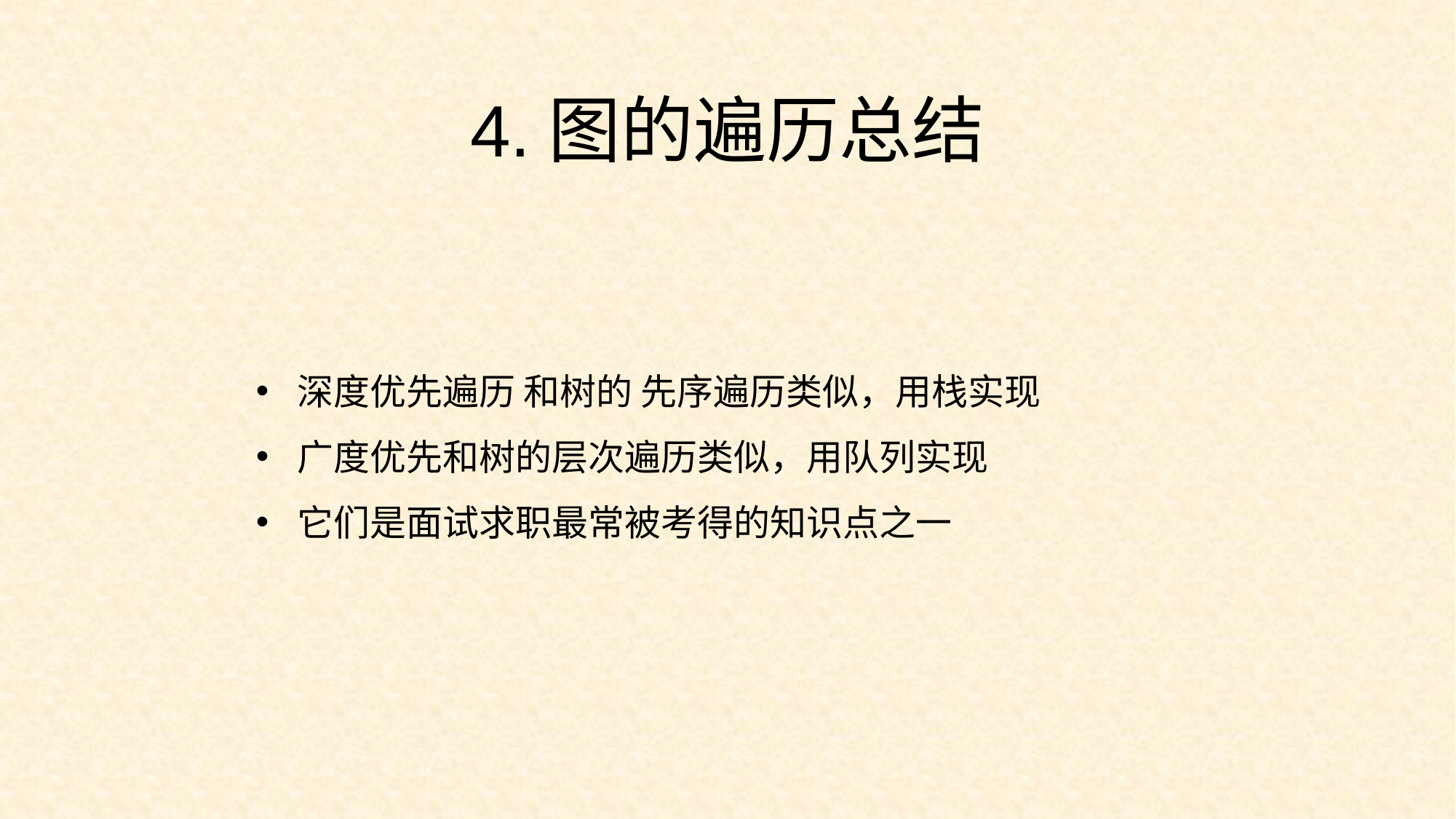

4.图的遍历总结
深度优先遍历 和树的 先序遍历类似，用栈实现
广度优先和树的层次遍历类似，用队列实现
它们是面试求职最常被考得的知识点之一